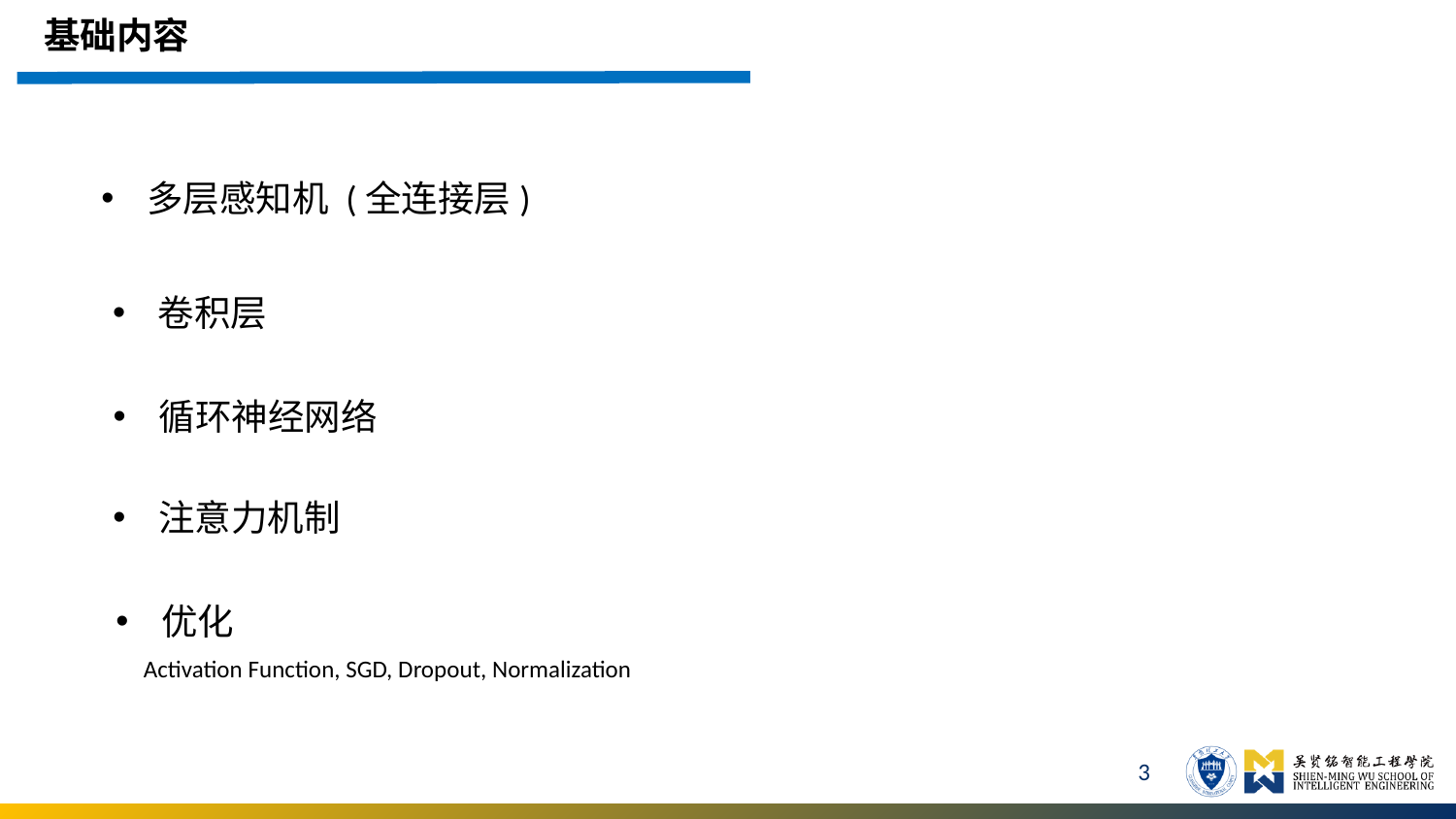

基础内容
多层感知机 (全连接层)
卷积层
循环神经网络
注意力机制
优化
Activation Function, SGD, Dropout, Normalization
3